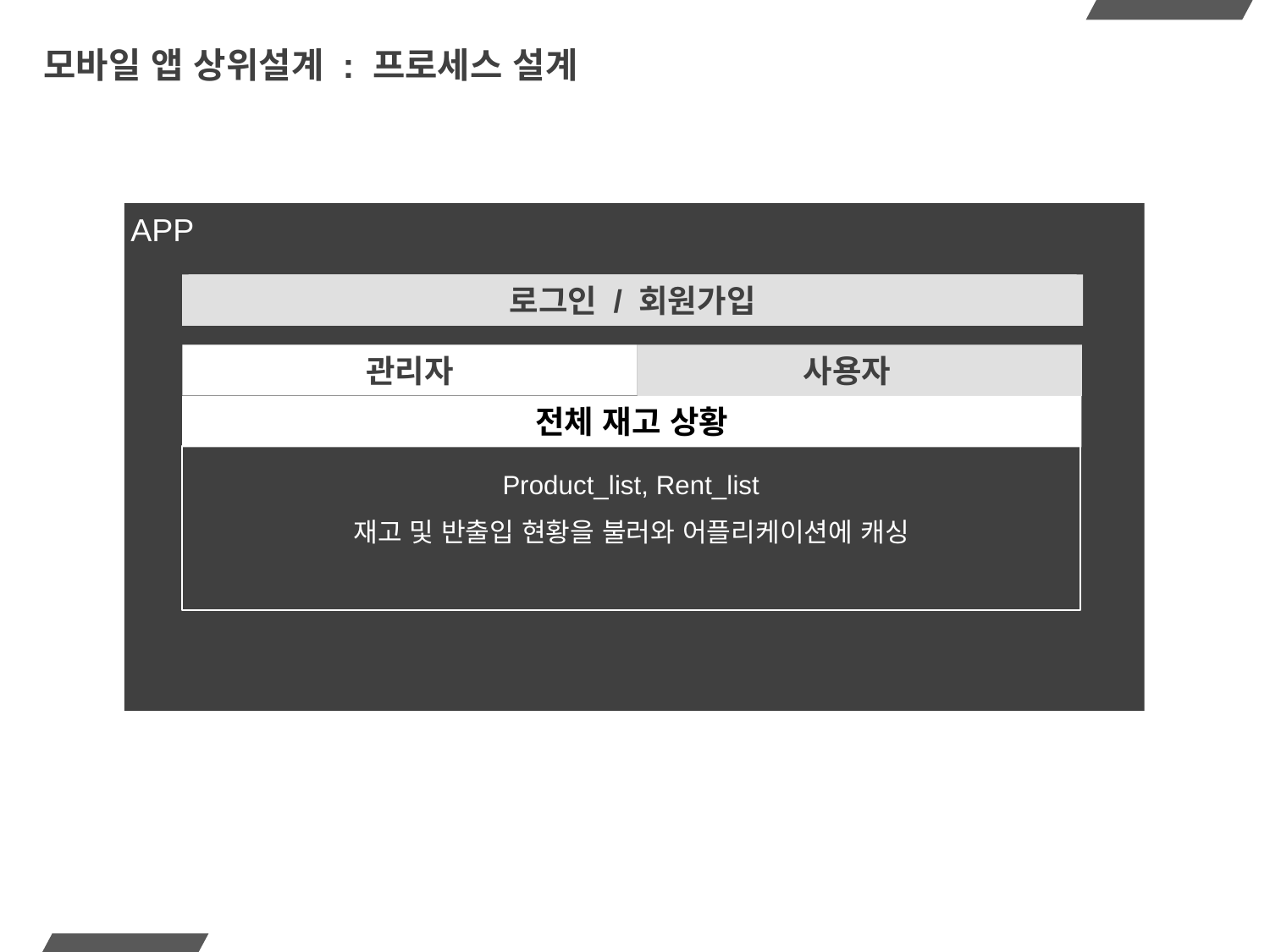

# 모바일 앱 상위설계 : 프로세스 설계
APP

로그인 / 회원가입
사용자
관리자

전체 재고 상황

Product_list, Rent_list
재고 및 반출입 현황을 불러와 어플리케이션에 캐싱